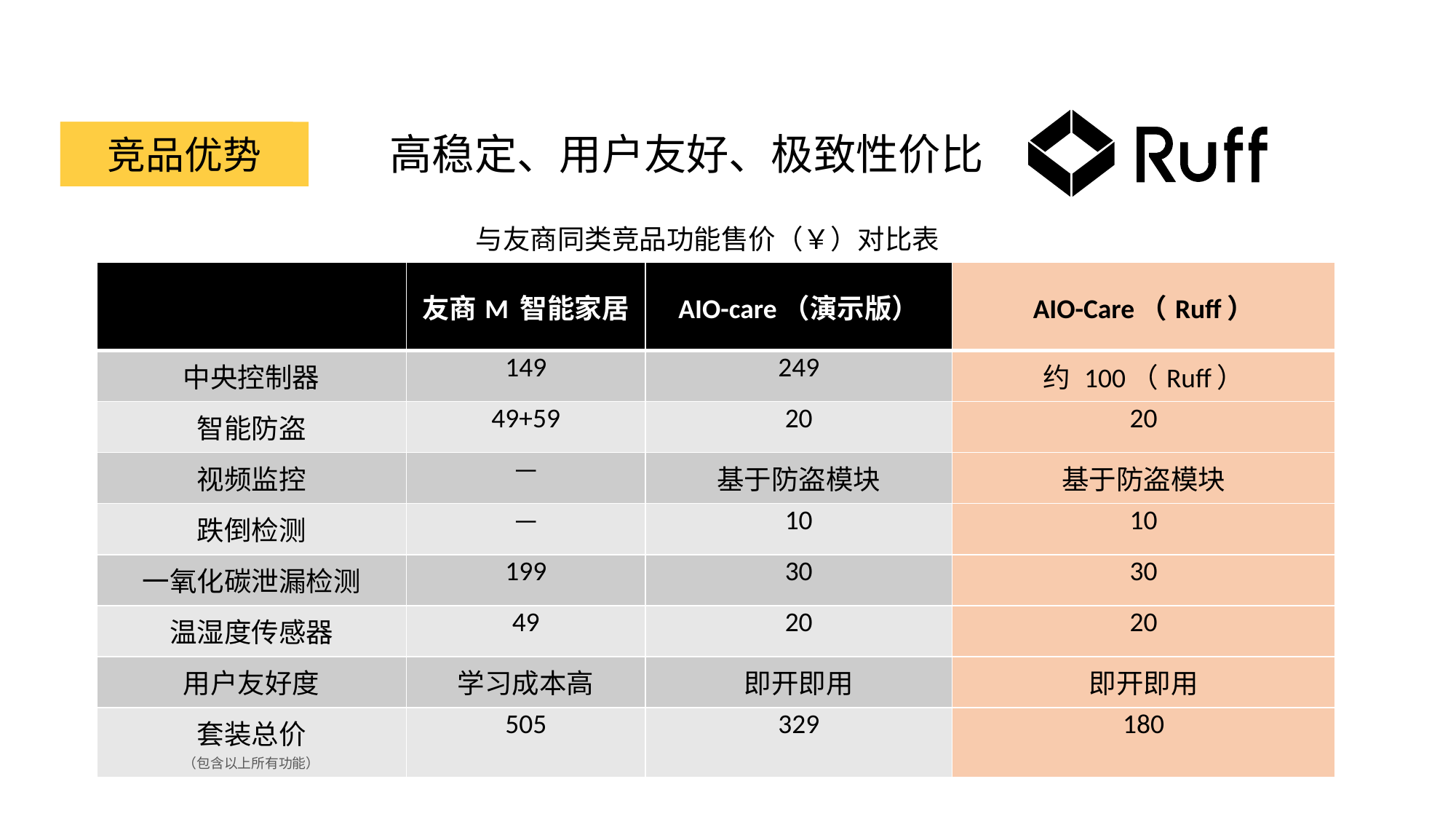

SWOT
竞品优势
高稳定、用户友好、极致性价比
与友商同类竞品功能售价（￥）对比表
|  | 友商M 智能家居 | AIO-care（演示版） | AIO-Care（Ruff） |
| --- | --- | --- | --- |
| 中央控制器 | 149 | 249 | 约 100（Ruff） |
| 智能防盗 | 49+59 | 20 | 20 |
| 视频监控 | — | 基于防盗模块 | 基于防盗模块 |
| 跌倒检测 | — | 10 | 10 |
| 一氧化碳泄漏检测 | 199 | 30 | 30 |
| 温湿度传感器 | 49 | 20 | 20 |
| 用户友好度 | 学习成本高 | 即开即用 | 即开即用 |
| 套装总价 （包含以上所有功能） | 505 | 329 | 180 |